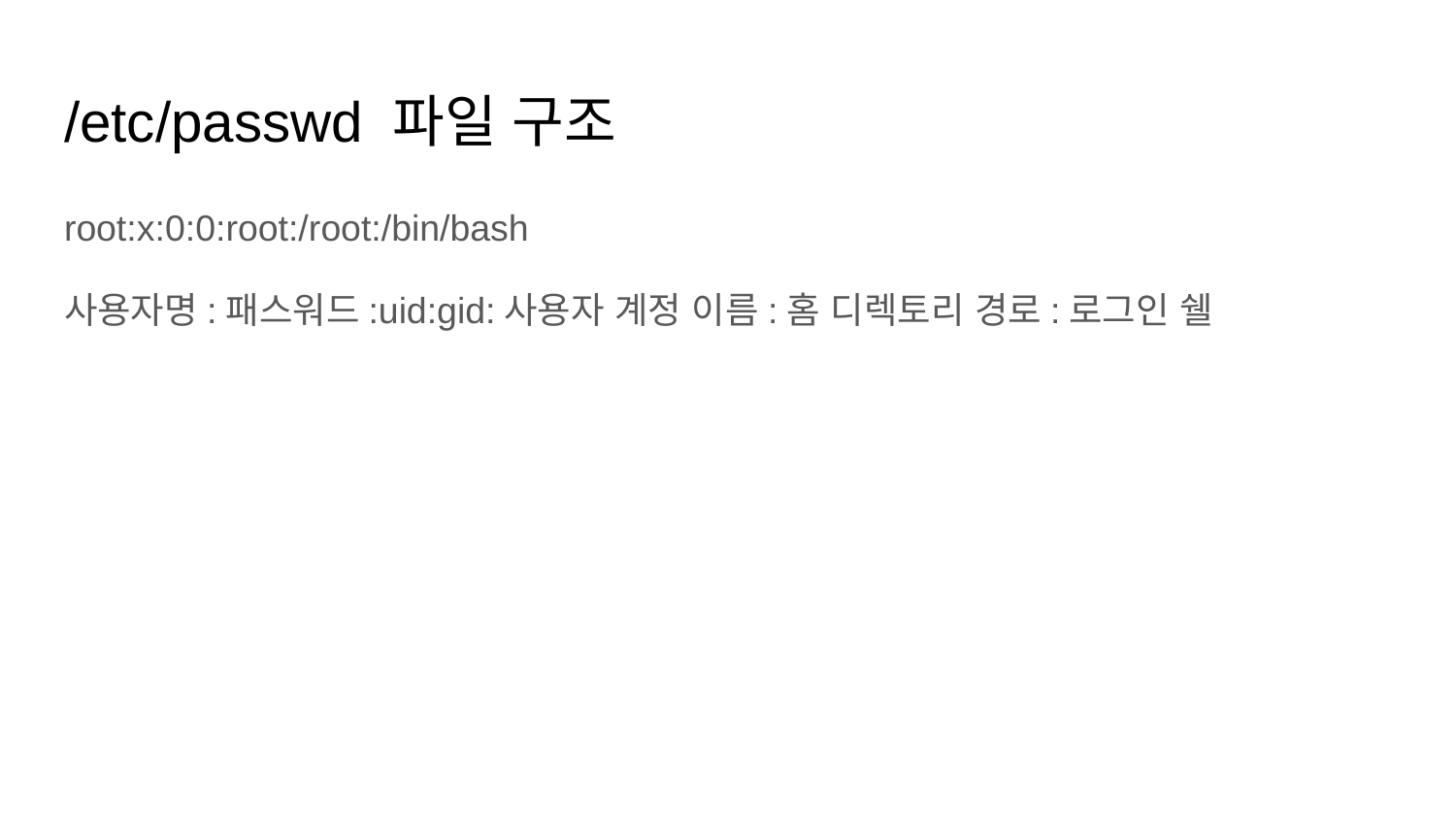

# /etc/passwd 파일 구조
root:x:0:0:root:/root:/bin/bash
사용자명:패스워드:uid:gid:사용자 계정 이름:홈 디렉토리 경로:로그인 쉘